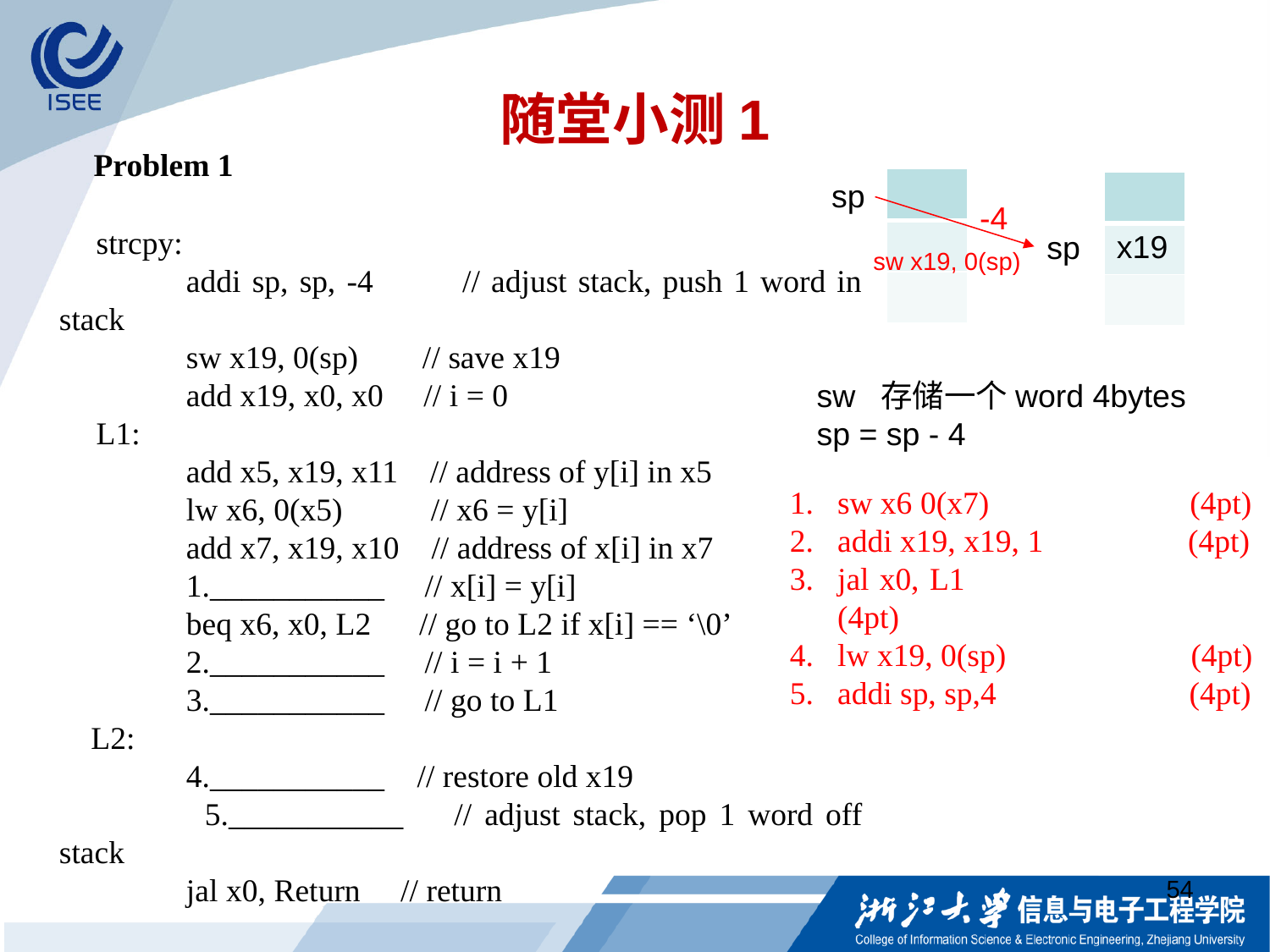

# 随堂小测1
Problem 1
|  |
| --- |
|  |
|  |
sp
|  |
| --- |
| x19 |
|  |
-4
strcpy:
	addi sp, sp, -4        // adjust stack, push 1 word in stack
	sw x19, 0(sp)        // save x19
	add x19, x0, x0     // i = 0
L1:
	add x5, x19, x11    // address of y[i] in x5
	lw x6, 0(x5)           // x6 = y[i]
	add x7, x19, x10    // address of x[i] in x7
	1.___________     // x[i] = y[i]
	beq x6, x0, L2      // go to L2 if x[i] == ‘\0’
	2.___________     // i = i + 1
	3.___________     // go to L1
L2:
	4.___________    // restore old x19
    	5.___________    // adjust stack, pop 1 word off stack
	jal x0, Return     // return
sp
sw x19, 0(sp)
sw  存储一个word 4bytes
sp = sp - 4
sw x6 0(x7)                         (4pt)
addi x19, x19, 1                  (4pt)
jal x0, L1                             (4pt)
lw x19, 0(sp)                       (4pt)
addi sp, sp,4                        (4pt)
54